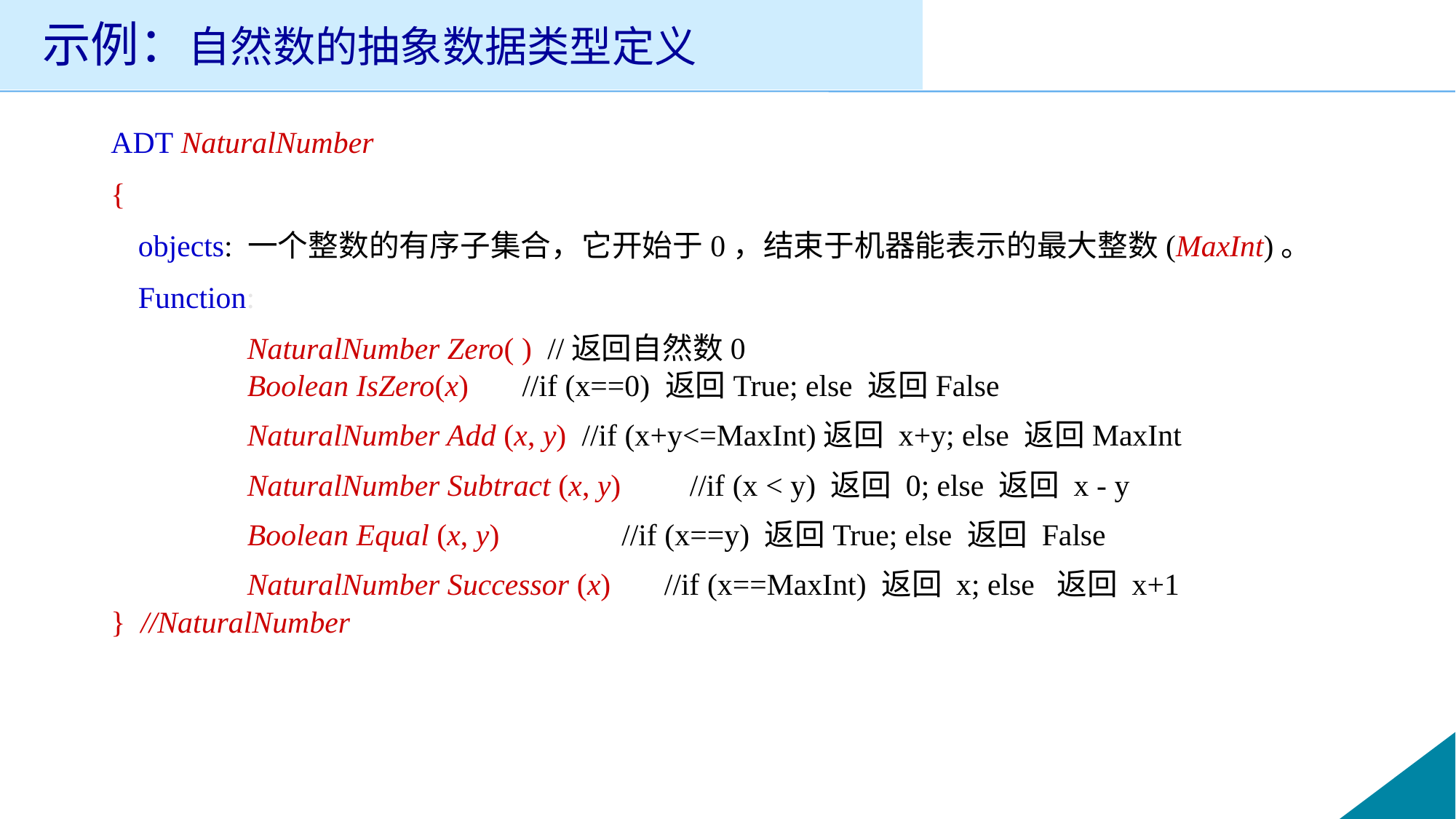

# 示例：自然数的抽象数据类型定义
ADT NaturalNumber
{
	objects: 一个整数的有序子集合，它开始于0，结束于机器能表示的最大整数(MaxInt)。
	Function:
		NaturalNumber Zero( )  //返回自然数0
		Boolean IsZero(x)       //if (x==0) 返回True; else 返回False
		NaturalNumber Add (x, y)  //if (x+y<=MaxInt)返回 x+y; else 返回MaxInt
		NaturalNumber Subtract (x, y)         //if (x < y) 返回 0; else 返回 x - y
		Boolean Equal (x, y)                //if (x==y) 返回True; else 返回 False
		NaturalNumber Successor (x)       //if (x==MaxInt) 返回 x; else  返回 x+1
}  //NaturalNumber